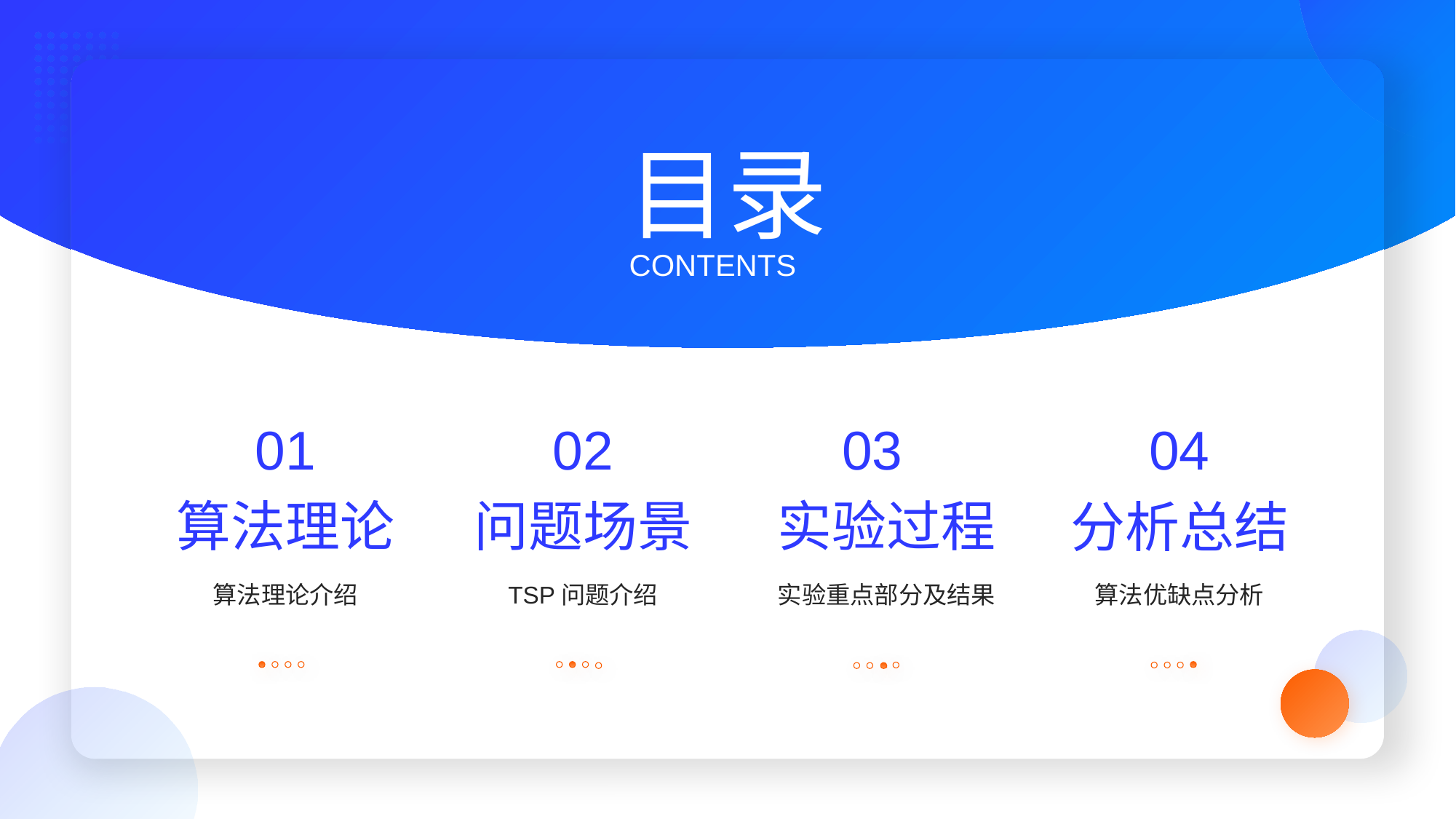

目录
2025
CONTENTS
01
02
03
04
算法理论
问题场景
实验过程
分析总结
算法理论介绍

TSP问题介绍
实验重点部分及结果
算法优缺点分析